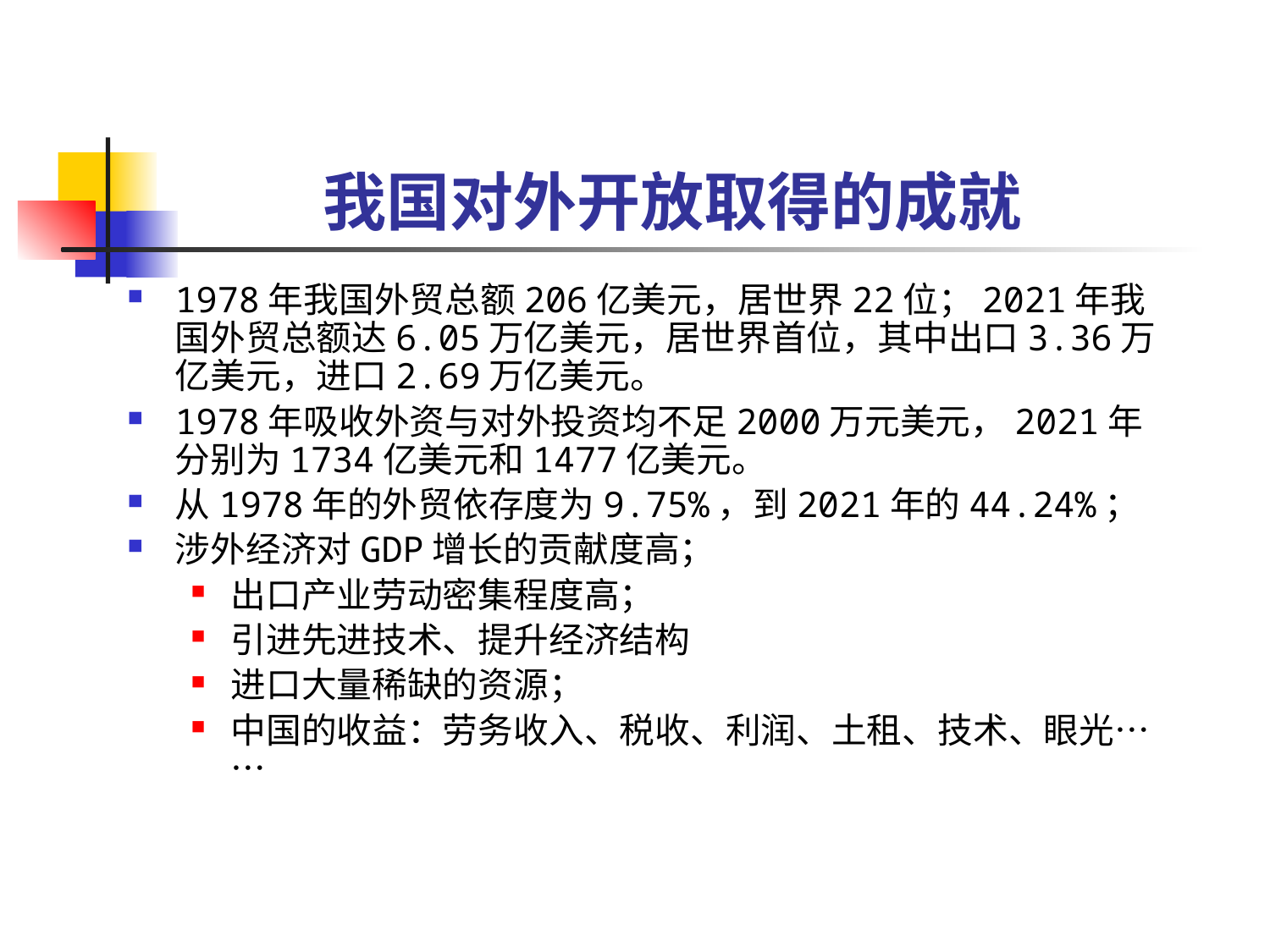

# 我国对外开放取得的成就
1978年我国外贸总额206亿美元，居世界22位；2021年我国外贸总额达6.05万亿美元，居世界首位，其中出口3.36万亿美元，进口2.69万亿美元。
1978年吸收外资与对外投资均不足2000万元美元，2021年分别为1734亿美元和1477亿美元。
从1978年的外贸依存度为9.75%，到2021年的44.24%；
涉外经济对GDP增长的贡献度高；
出口产业劳动密集程度高；
引进先进技术、提升经济结构
进口大量稀缺的资源；
中国的收益：劳务收入、税收、利润、土租、技术、眼光……